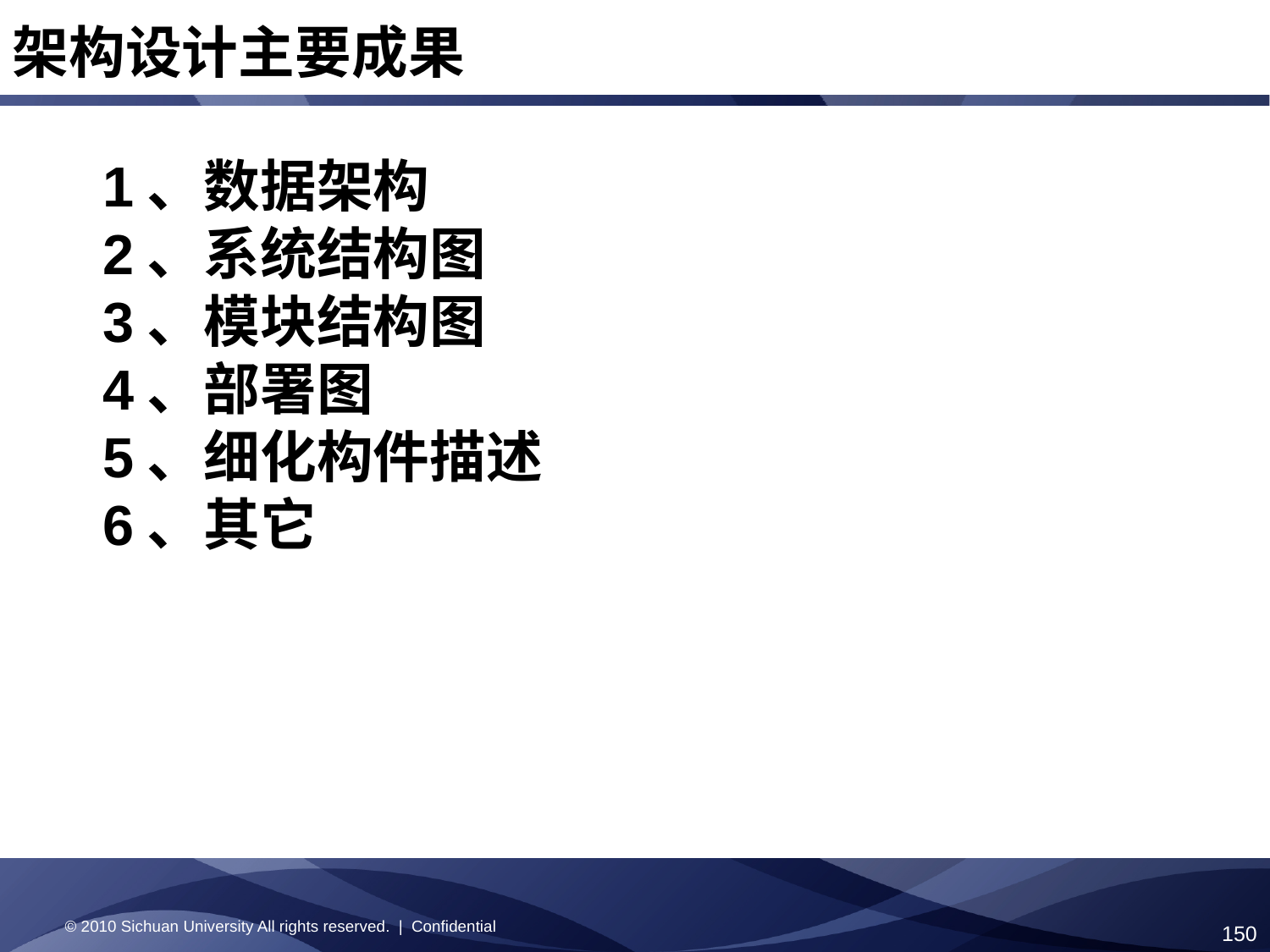

架构设计主要成果
1、数据架构
2、系统结构图
3、模块结构图
4、部署图
5、细化构件描述
6、其它
© 2010 Sichuan University All rights reserved.  |  Confidential
150